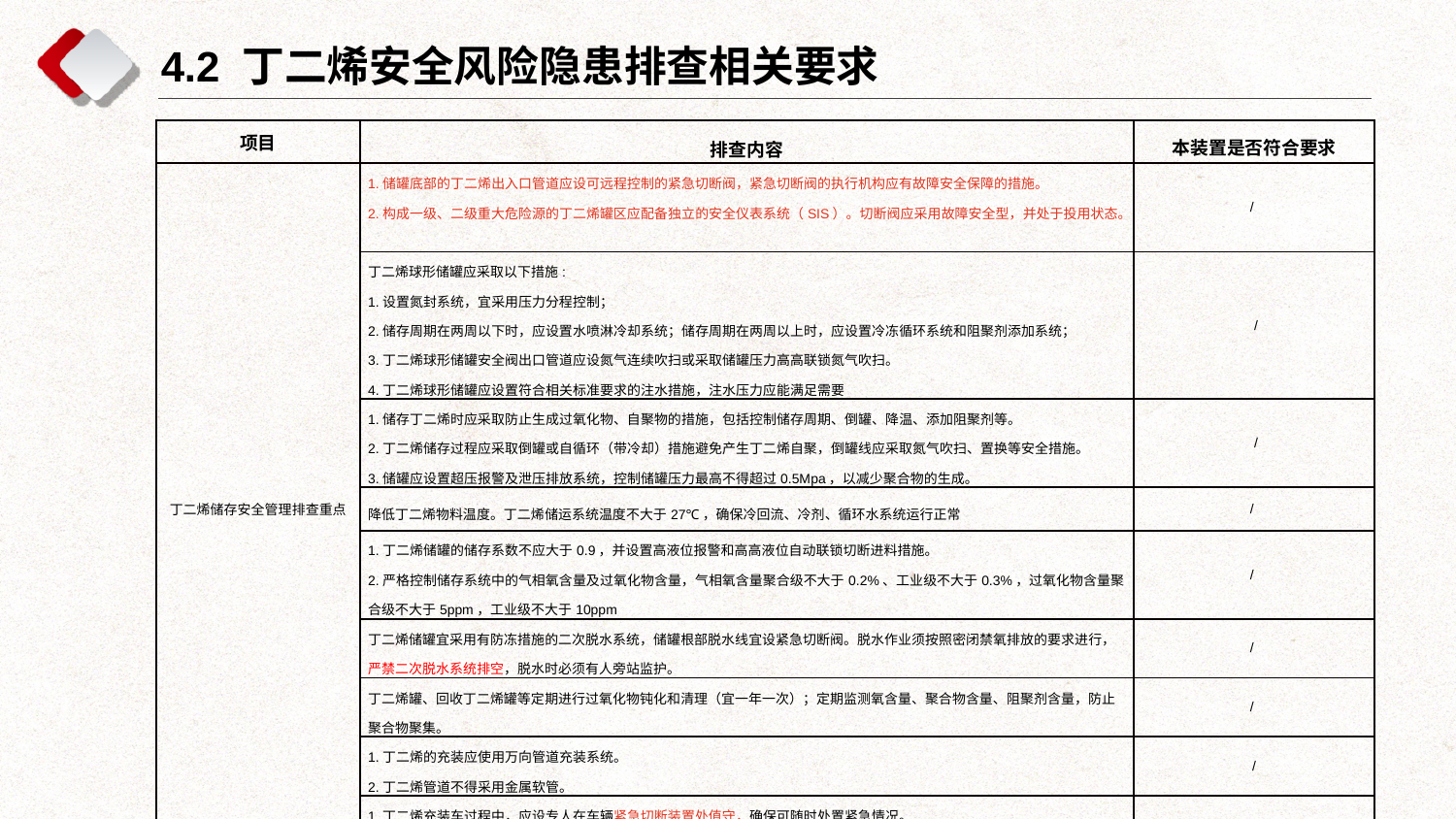

4.2 丁二烯安全风险隐患排查相关要求
| 项目 | 排查内容 | 本装置是否符合要求 |
| --- | --- | --- |
| 丁二烯储存安全管理排查重点 | 1.储罐底部的丁二烯出入口管道应设可远程控制的紧急切断阀，紧急切断阀的执行机构应有故障安全保障的措施。 2.构成一级、二级重大危险源的丁二烯罐区应配备独立的安全仪表系统（SIS）。切断阀应采用故障安全型，并处于投用状态。 | / |
|  | 丁二烯球形储罐应采取以下措施: 1.设置氮封系统，宜采用压力分程控制； 2.储存周期在两周以下时，应设置水喷淋冷却系统；储存周期在两周以上时，应设置冷冻循环系统和阻聚剂添加系统； 3.丁二烯球形储罐安全阀出口管道应设氮气连续吹扫或采取储罐压力高高联锁氮气吹扫。 4.丁二烯球形储罐应设置符合相关标准要求的注水措施，注水压力应能满足需要 | / |
|  | 1.储存丁二烯时应采取防止生成过氧化物、自聚物的措施，包括控制储存周期、倒罐、降温、添加阻聚剂等。 2.丁二烯储存过程应采取倒罐或自循环（带冷却）措施避免产生丁二烯自聚，倒罐线应采取氮气吹扫、置换等安全措施。 3.储罐应设置超压报警及泄压排放系统，控制储罐压力最高不得超过0.5Mpa，以减少聚合物的生成。 | / |
|  | 降低丁二烯物料温度。丁二烯储运系统温度不大于27℃，确保冷回流、冷剂、循环水系统运行正常 | / |
|  | 1.丁二烯储罐的储存系数不应大于0.9，并设置高液位报警和高高液位自动联锁切断进料措施。 2.严格控制储存系统中的气相氧含量及过氧化物含量，气相氧含量聚合级不大于0.2%、工业级不大于0.3%，过氧化物含量聚合级不大于5ppm，工业级不大于10ppm | / |
|  | 丁二烯储罐宜采用有防冻措施的二次脱水系统，储罐根部脱水线宜设紧急切断阀。脱水作业须按照密闭禁氧排放的要求进行，严禁二次脱水系统排空，脱水时必须有人旁站监护。 | / |
|  | 丁二烯罐、回收丁二烯罐等定期进行过氧化物钝化和清理（宜一年一次）；定期监测氧含量、聚合物含量、阻聚剂含量，防止聚合物聚集。 | / |
|  | 1.丁二烯的充装应使用万向管道充装系统。 2.丁二烯管道不得采用金属软管。 | / |
|  | 1.丁二烯充装车过程中，应设专人在车辆紧急切断装置处值守，确保可随时处置紧急情况。 2.丁二烯汽车装卸时严禁就地排放 | / |